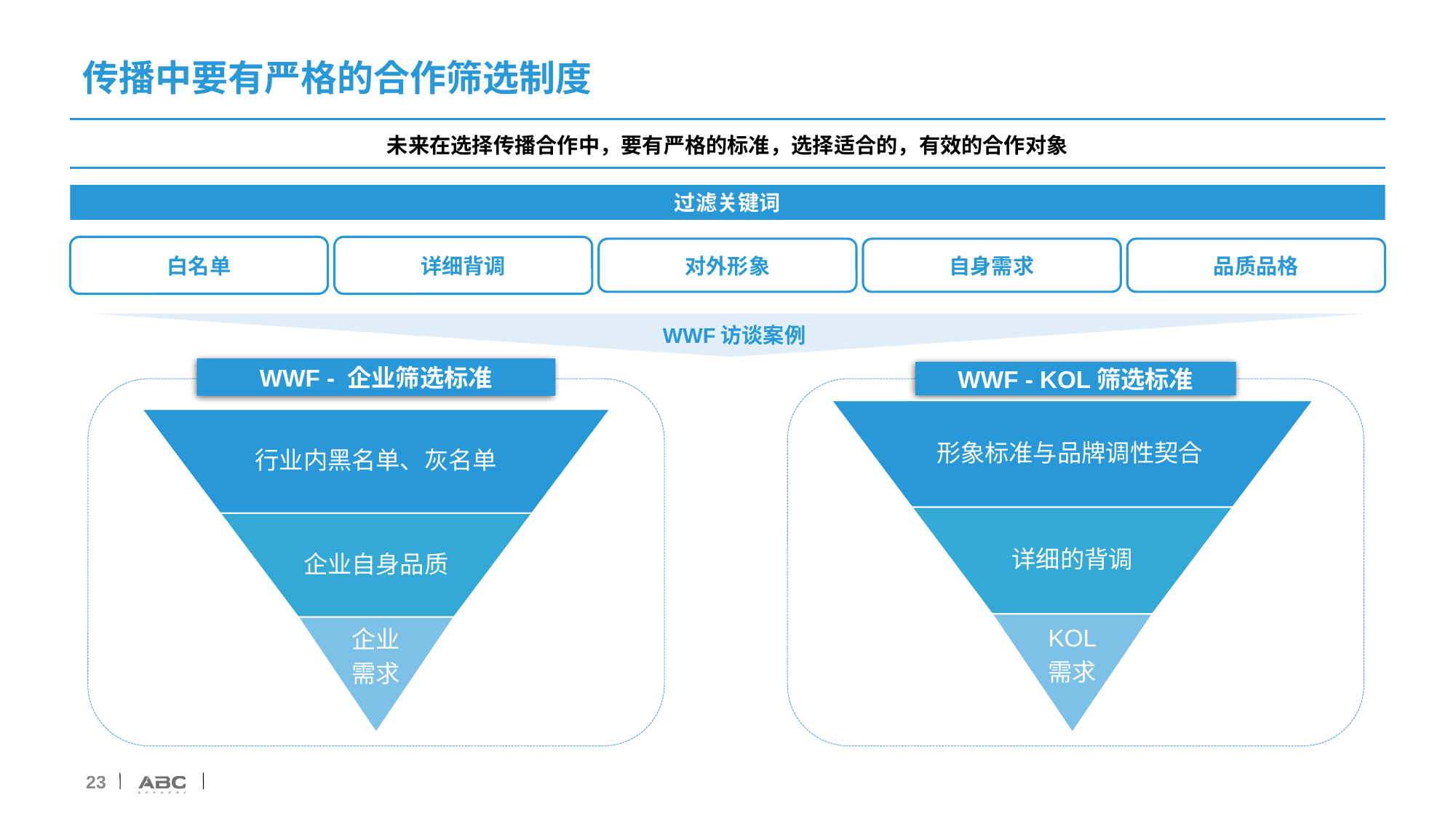

# 传播中要有严格的合作筛选制度
未来在选择传播合作中，要有严格的标准，选择适合的，有效的合作对象
过滤关键词
白名单
详细背调
对外形象
自身需求
品质品格

WWF访谈案例
WWF - 企业筛选标准
WWF - KOL筛选标准

形象标准与品牌调性契合
详细的背调
KOL
需求
行业内黑名单、灰名单
企业自身品质
企业
需求

23